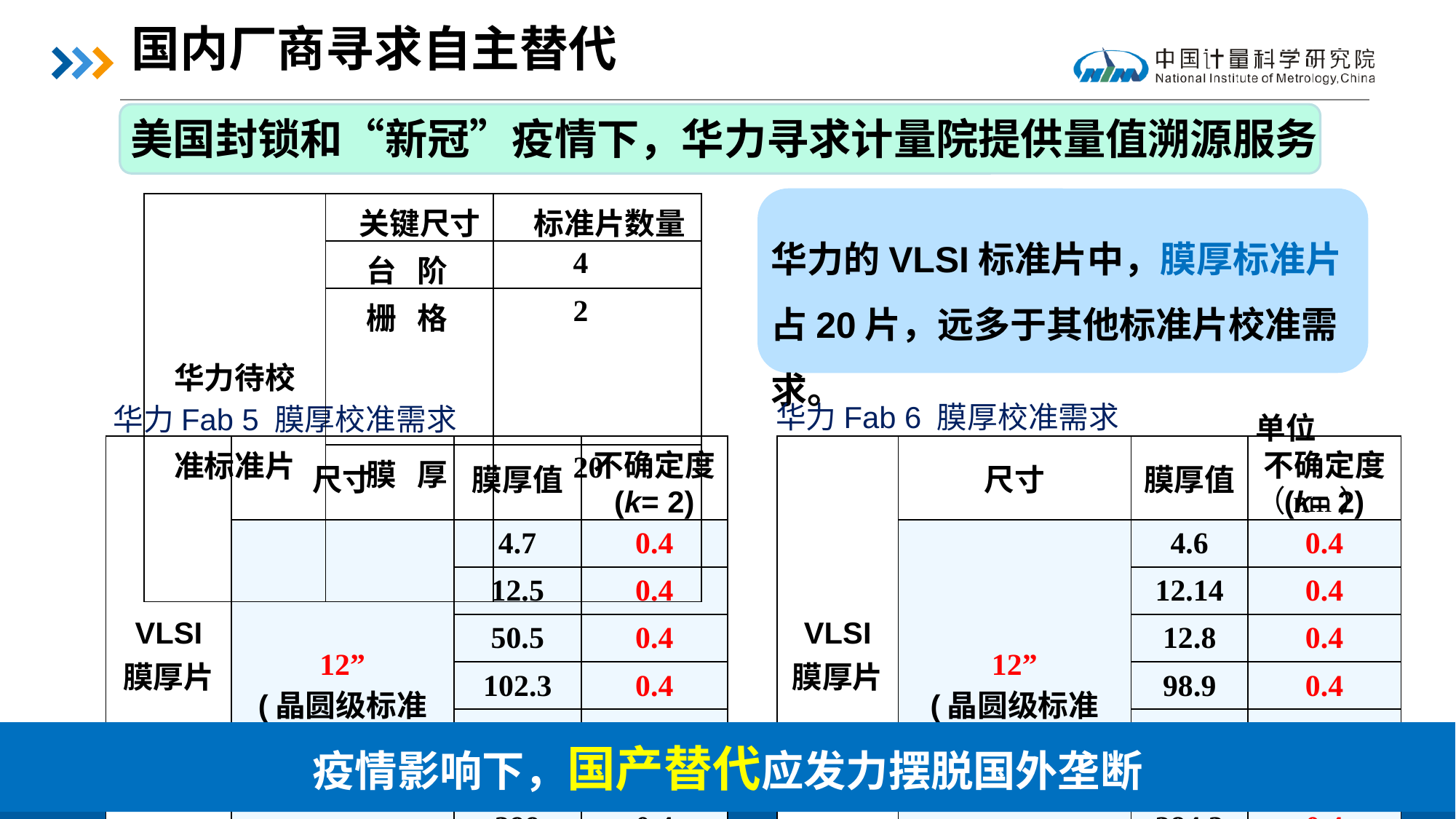

国内厂商寻求自主替代
美国封锁和“新冠”疫情下，华力寻求计量院提供量值溯源服务

| 华力待校 准标准片 | 关键尺寸 | 标准片数量 |
| --- | --- | --- |
|  | 台 阶 | 4 |
|  | 栅 格 | 2 |
|  | 膜 厚 | 20 |
华力的VLSI标准片中，膜厚标准片占20片，远多于其他标准片校准需求。
单位（nm）
华力Fab 6 膜厚校准需求
华力Fab 5 膜厚校准需求
| VLSI 膜厚片 | 尺寸 | 膜厚值 | 不确定度 (k= 2) |
| --- | --- | --- | --- |
|  | 12” (晶圆级标准片) | 4.7 | 0.4 |
|  |  | 12.5 | 0.4 |
|  |  | 50.5 | 0.4 |
|  |  | 102.3 | 0.4 |
|  |  | 198.5 | 0.4 |
|  |  | 399 | 0.4 |
| VLSI 膜厚片 | 尺寸 | 膜厚值 | 不确定度 (k= 2) |
| --- | --- | --- | --- |
|  | 12” (晶圆级标准片) | 4.6 | 0.4 |
|  |  | 12.14 | 0.4 |
|  |  | 12.8 | 0.4 |
|  |  | 98.9 | 0.4 |
|  |  | 104.8 | 0.4 |
|  |  | 384.3 | 0.4 |
疫情影响下，国产替代应发力摆脱国外垄断